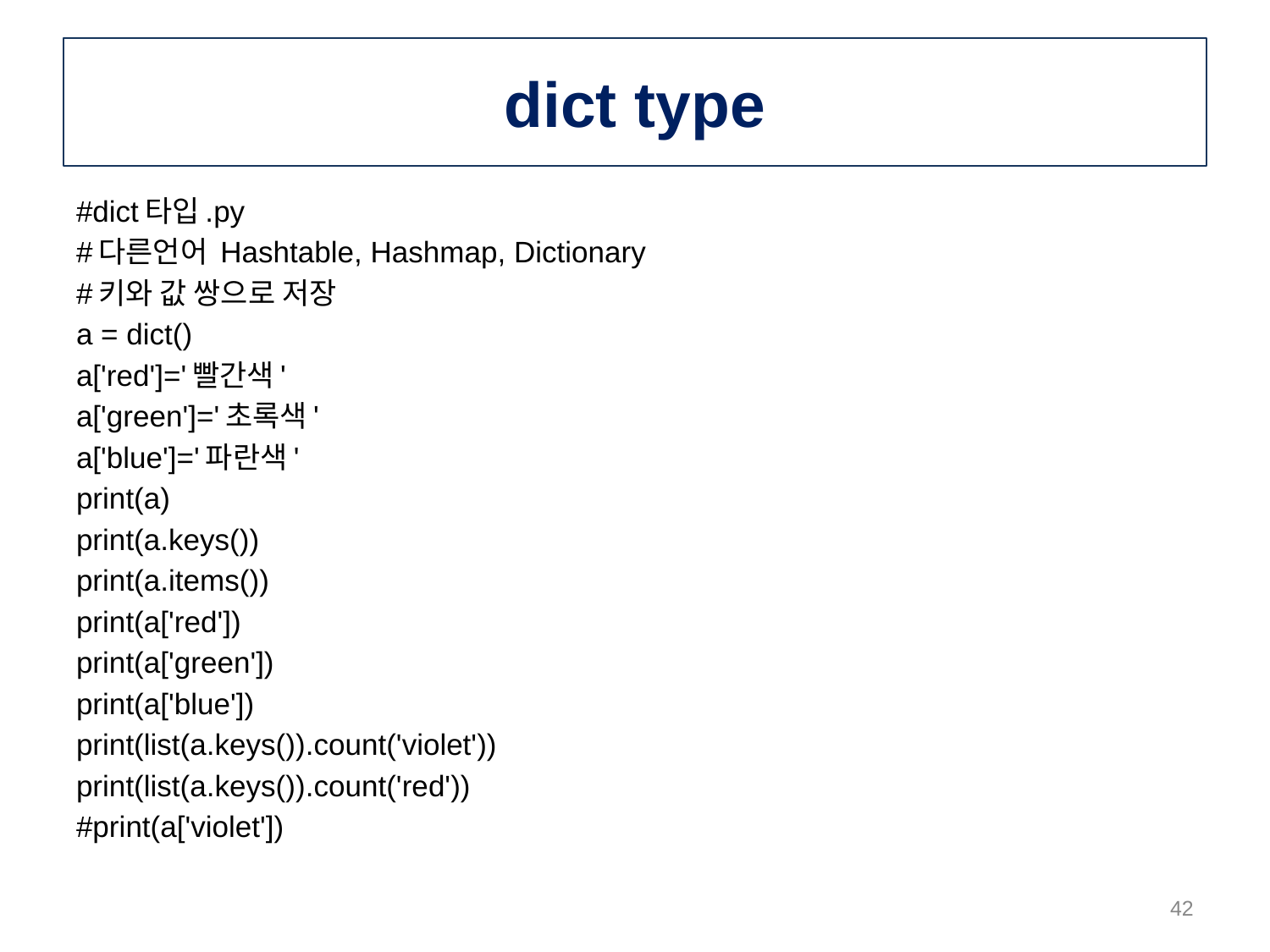

# dict type
#dict타입.py
#다른언어 Hashtable, Hashmap, Dictionary
#키와 값 쌍으로 저장
a = dict()
a['red']='빨간색'
a['green']='초록색'
a['blue']='파란색'
print(a)
print(a.keys())
print(a.items())
print(a['red'])
print(a['green'])
print(a['blue'])
print(list(a.keys()).count('violet'))
print(list(a.keys()).count('red'))
#print(a['violet'])

42